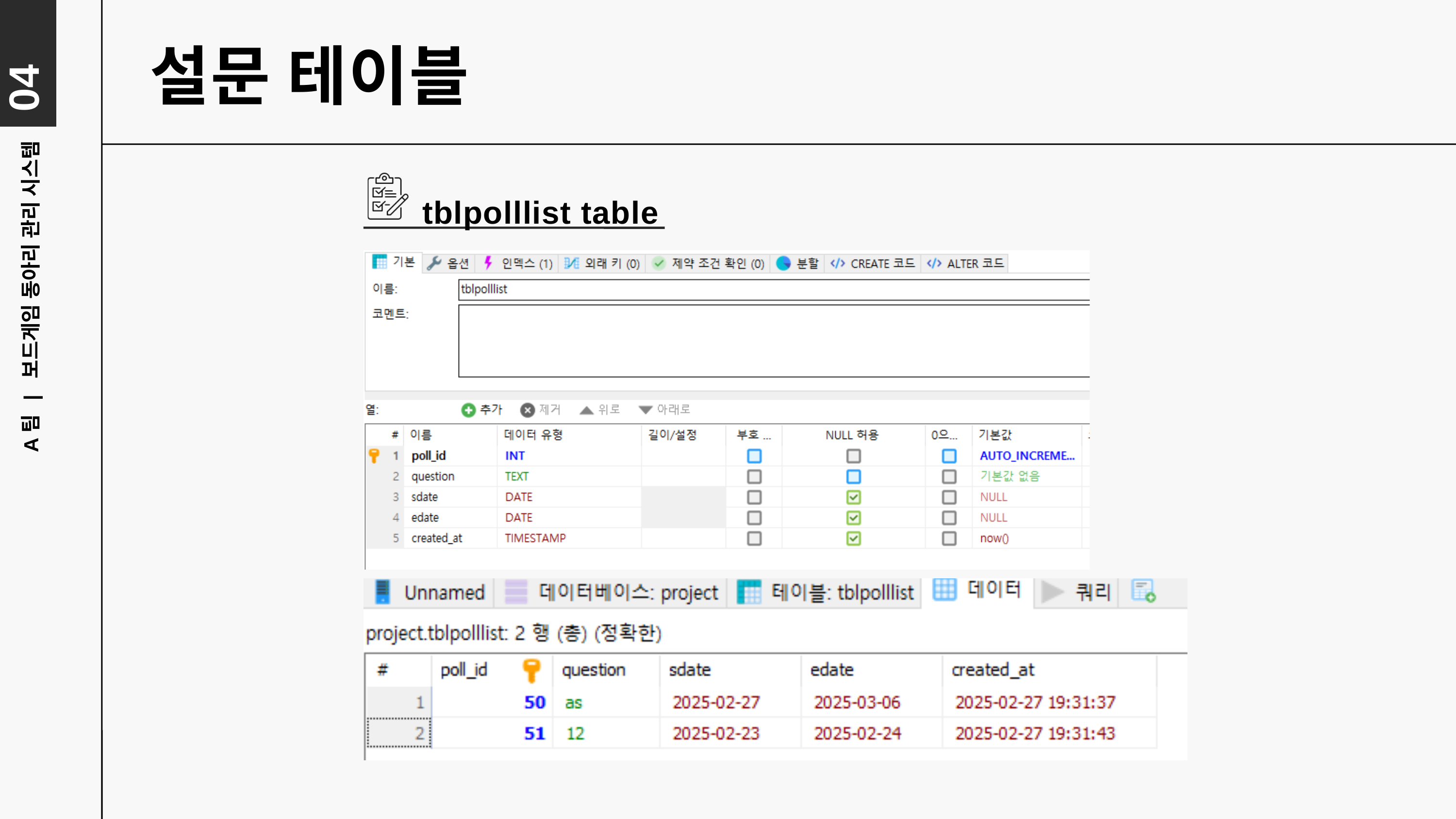

04

설문 테이블

tblpolllist table

A팀  |  보드게임 동아리 관리 시스템